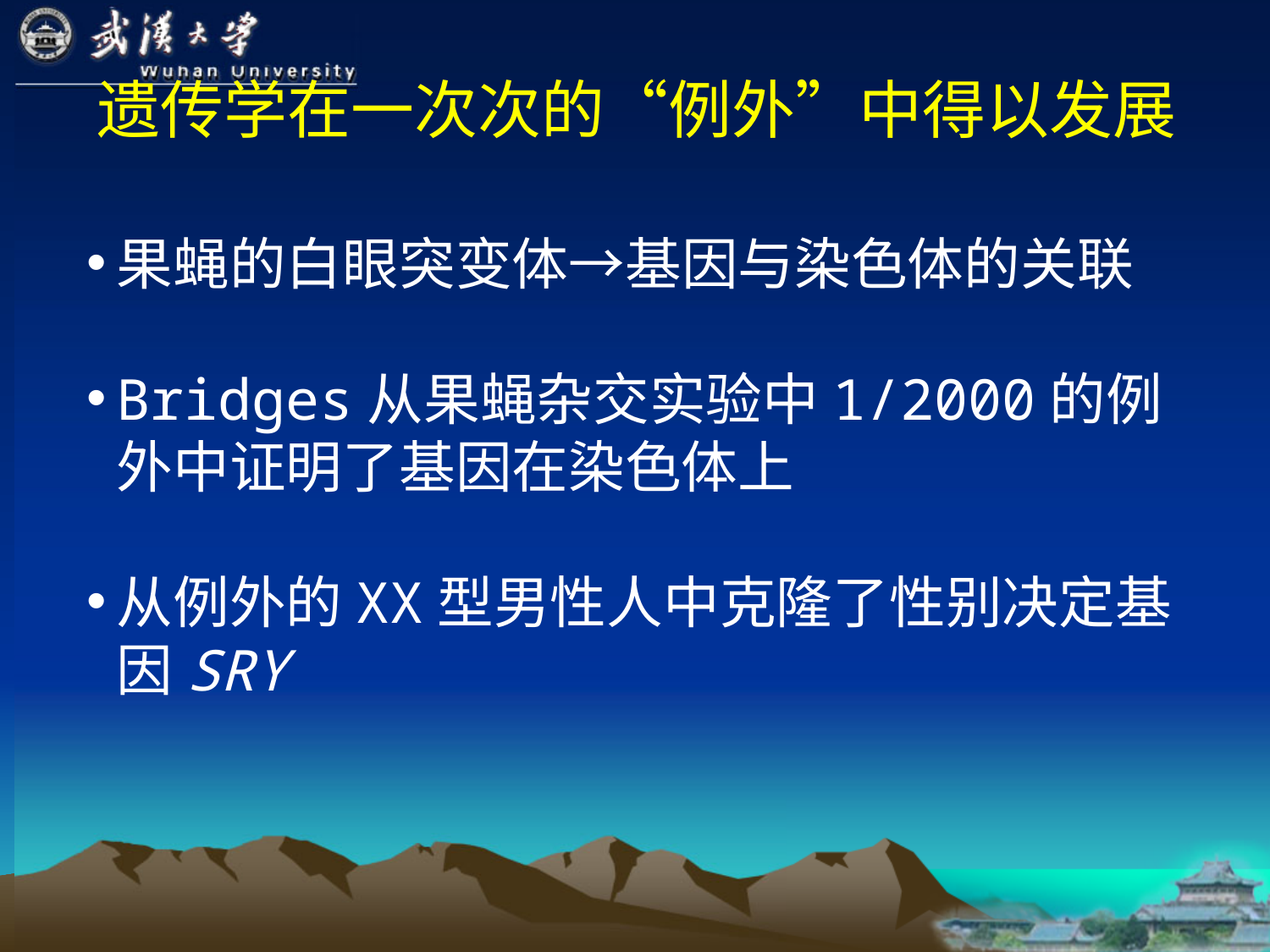

遗传学在一次次的“例外”中得以发展
果蝇的白眼突变体→基因与染色体的关联

Bridges从果蝇杂交实验中1/2000的例外中证明了基因在染色体上

从例外的XX型男性人中克隆了性别决定基因SRY